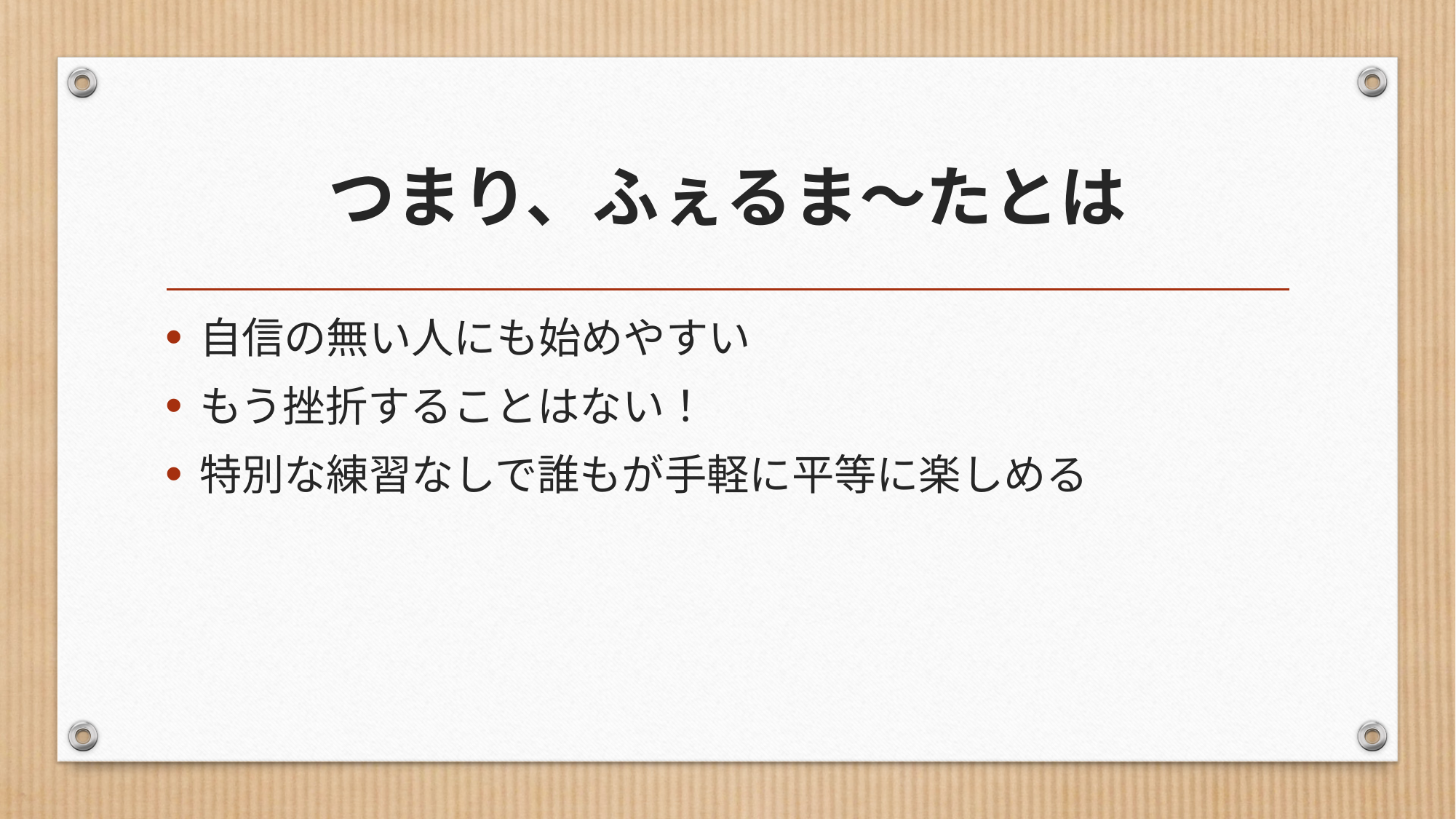

# つまり、ふぇるま～たとは
自信の無い人にも始めやすい
もう挫折することはない！
特別な練習なしで誰もが手軽に平等に楽しめる